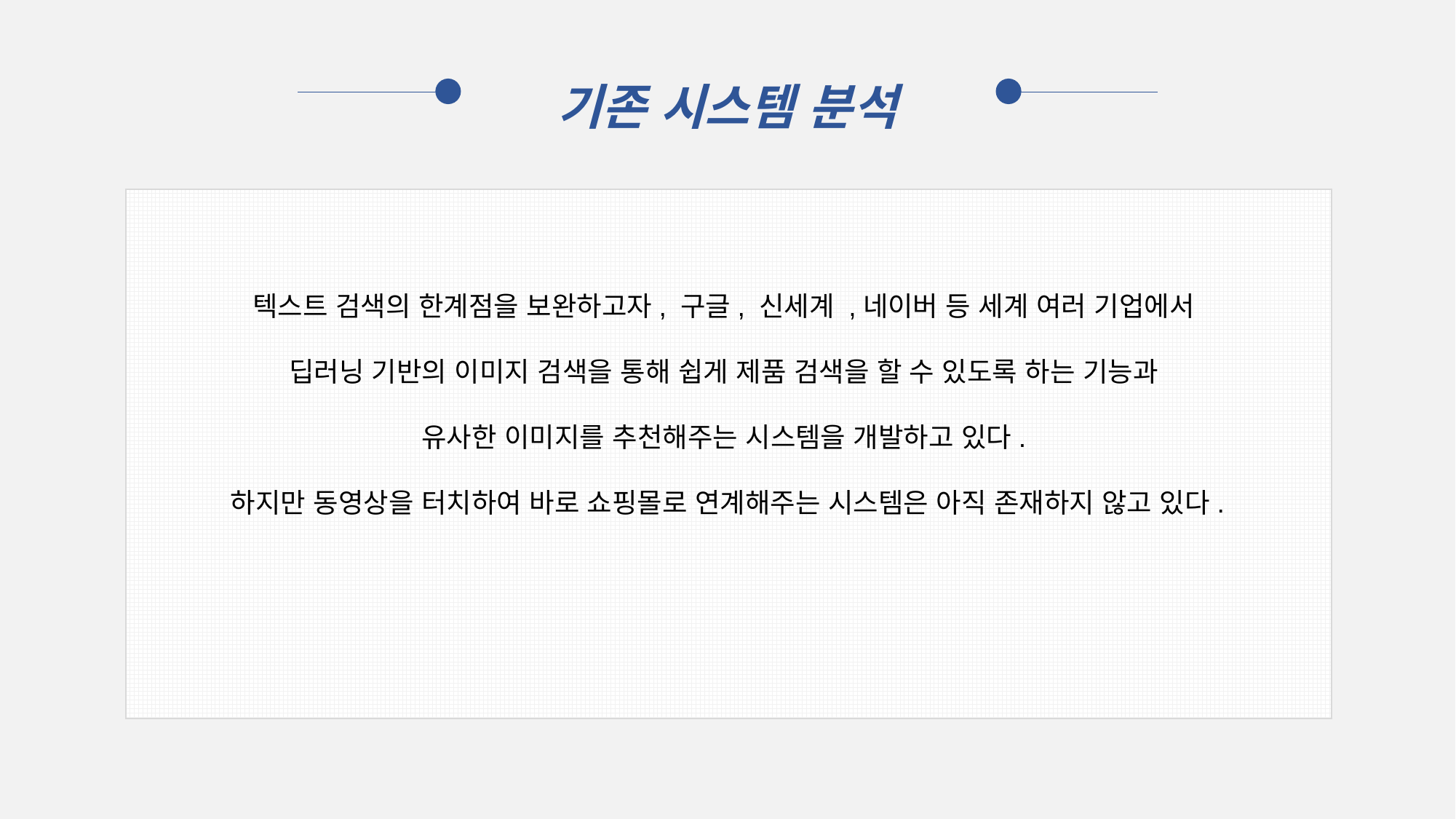

기존 시스템 분석

텍스트 검색의 한계점을 보완하고자, 구글, 신세계 ,네이버 등 세계 여러 기업에서
딥러닝 기반의 이미지 검색을 통해 쉽게 제품 검색을 할 수 있도록 하는 기능과
유사한 이미지를 추천해주는 시스템을 개발하고 있다.
하지만 동영상을 터치하여 바로 쇼핑몰로 연계해주는 시스템은 아직 존재하지 않고 있다.